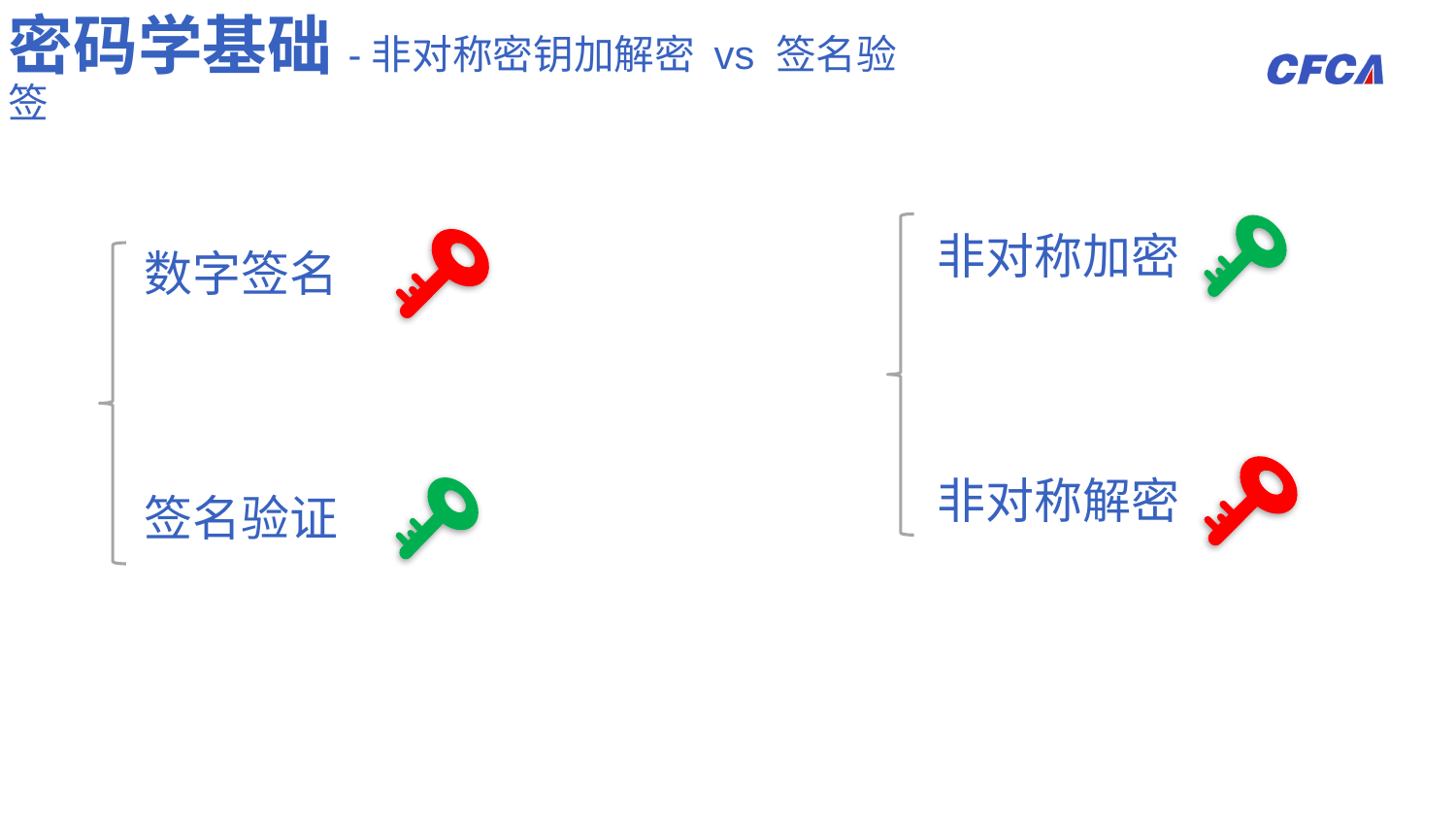

密码学基础-非对称密钥加解密 vs 签名验签

非对称加密
数字签名

非对称解密

签名验证